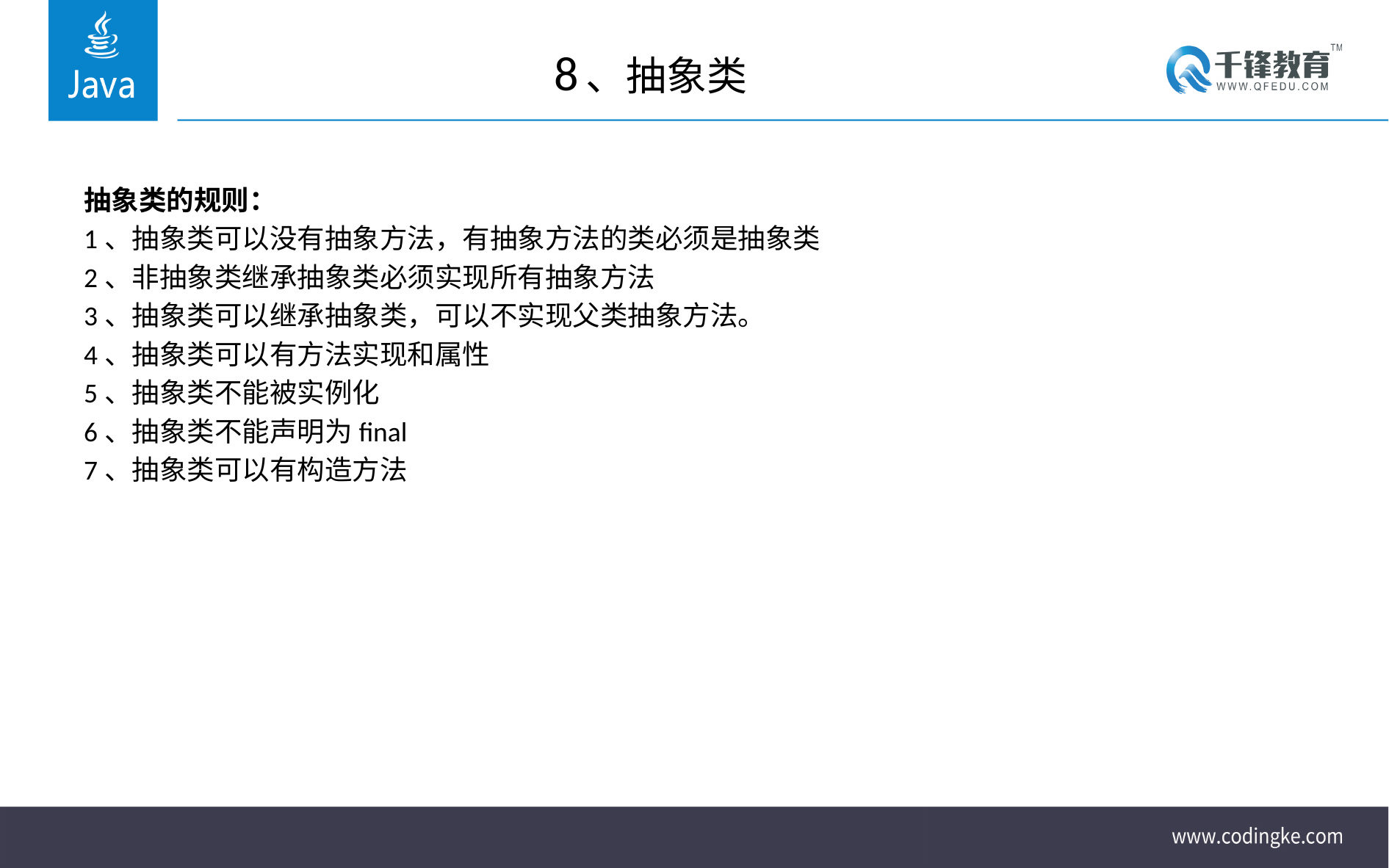

# 8、抽象类
抽象类的规则：
1、抽象类可以没有抽象方法，有抽象方法的类必须是抽象类
2、非抽象类继承抽象类必须实现所有抽象方法
3、抽象类可以继承抽象类，可以不实现父类抽象方法。
4、抽象类可以有方法实现和属性
5、抽象类不能被实例化
6、抽象类不能声明为final
7、抽象类可以有构造方法